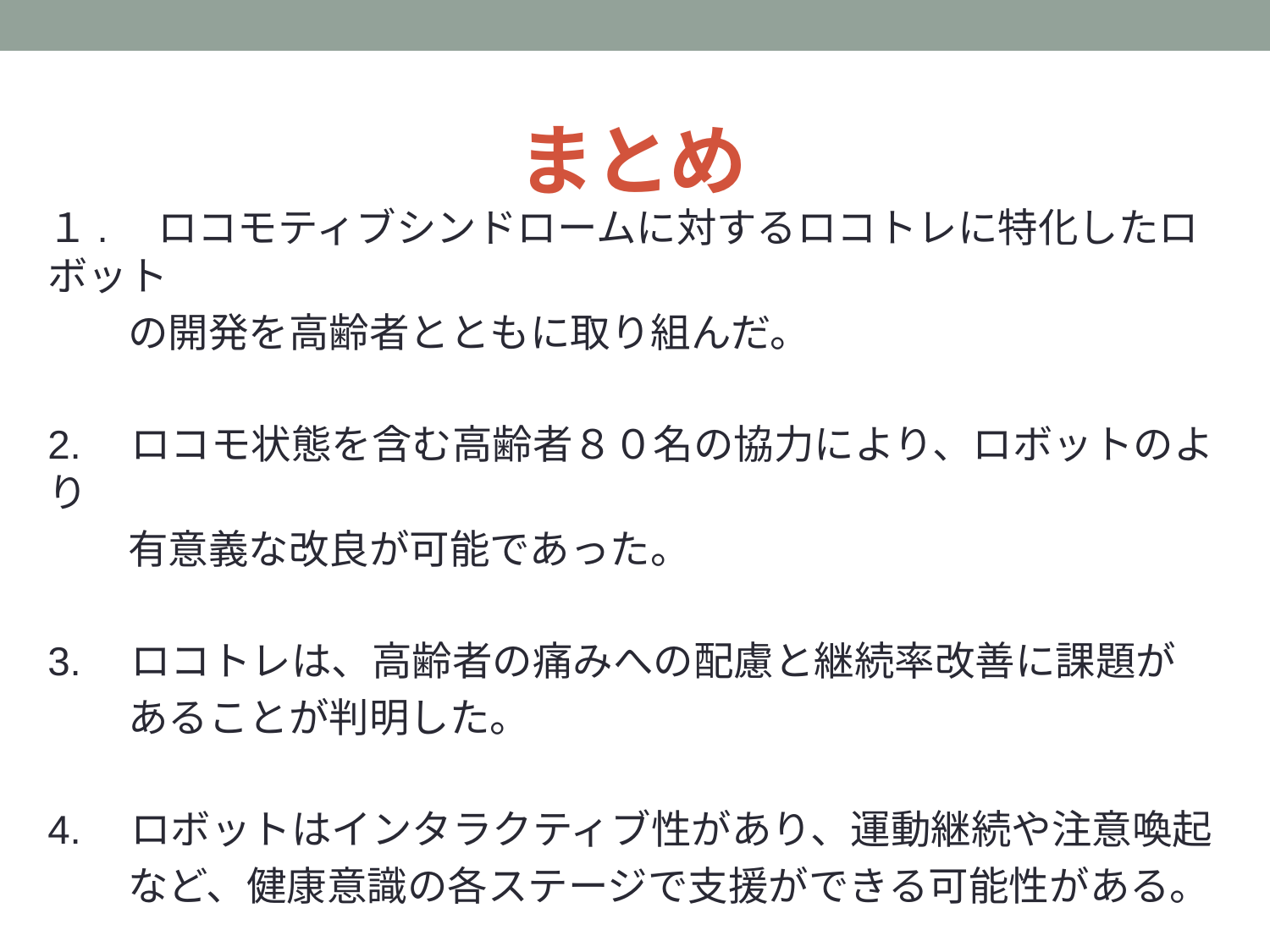

# まとめ
１.　ロコモティブシンドロームに対するロコトレに特化したロボット
　　の開発を高齢者とともに取り組んだ。

2.　ロコモ状態を含む高齢者８０名の協力により、ロボットのより
　　有意義な改良が可能であった。

3.　ロコトレは、高齢者の痛みへの配慮と継続率改善に課題が
　　あることが判明した。

4.　ロボットはインタラクティブ性があり、運動継続や注意喚起
　　など、健康意識の各ステージで支援ができる可能性がある。